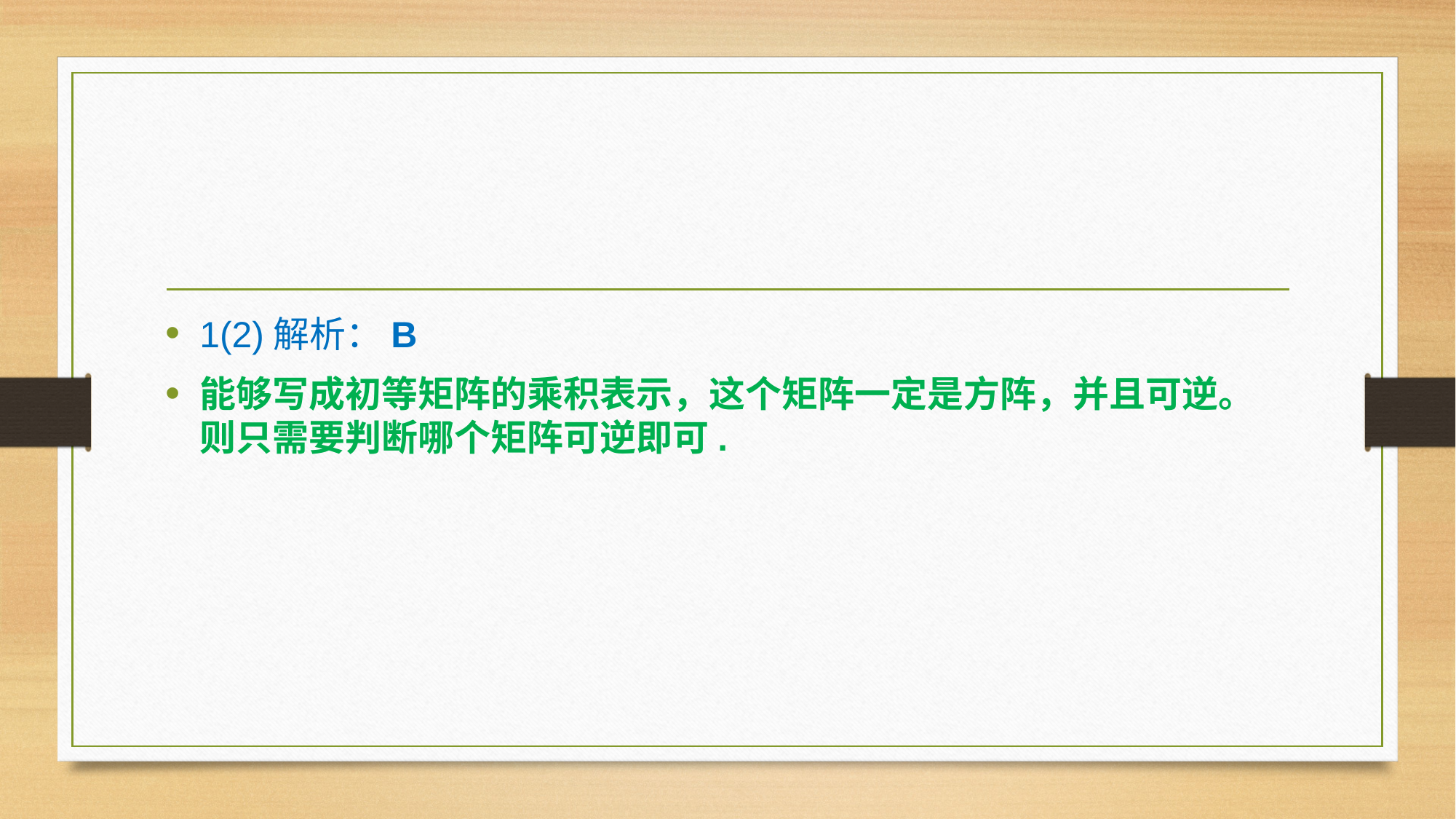

#
1(2)解析：B
能够写成初等矩阵的乘积表示，这个矩阵一定是方阵，并且可逆。则只需要判断哪个矩阵可逆即可.